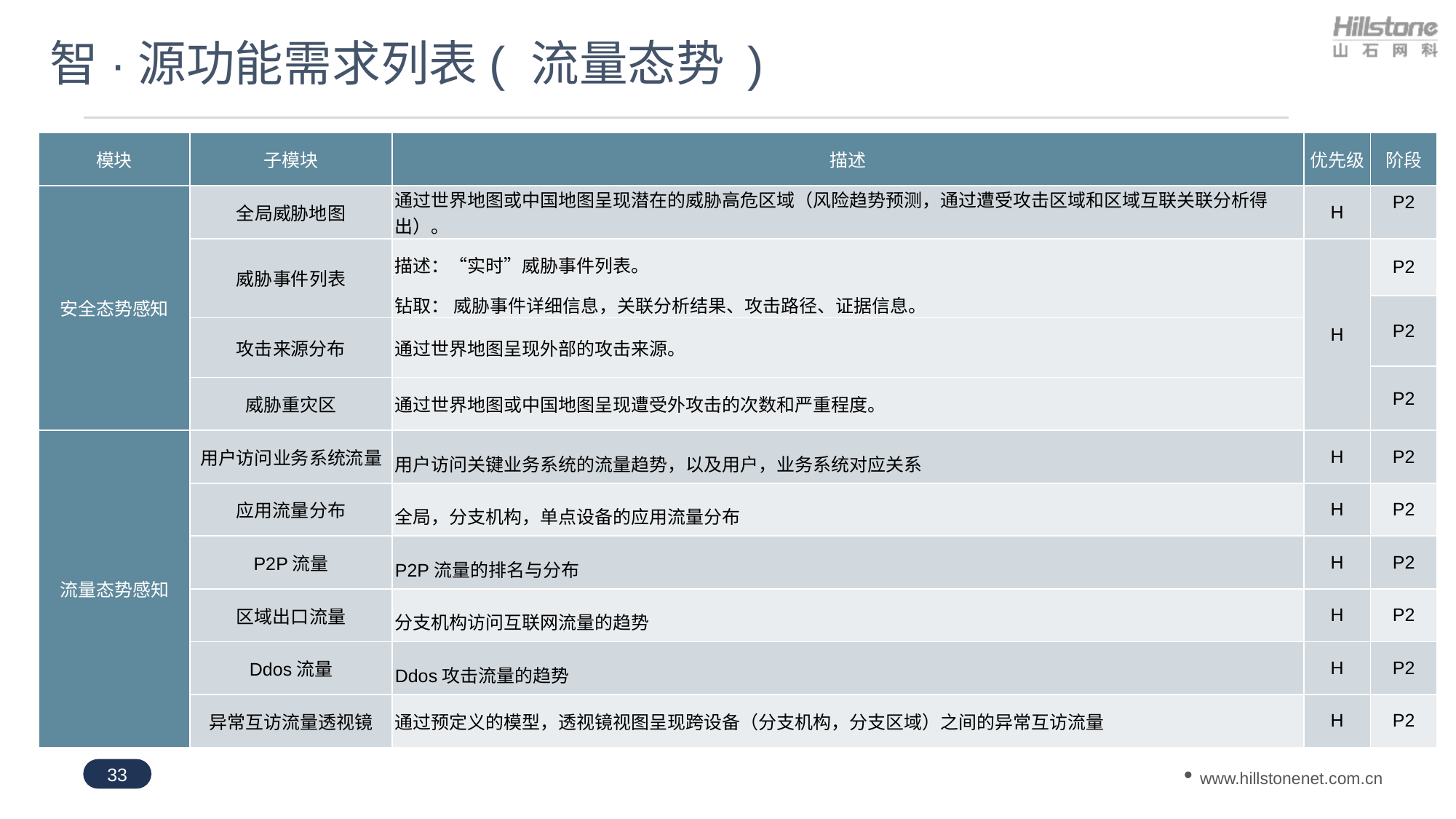

# 智·源功能需求列表( 流量态势 )
| 模块 | 子模块 | 描述 | 优先级 | 阶段 |
| --- | --- | --- | --- | --- |
| 安全态势感知 | 全局威胁地图 | 通过世界地图或中国地图呈现潜在的威胁高危区域（风险趋势预测，通过遭受攻击区域和区域互联关联分析得出）。 | H | P2 |
|  | 威胁事件列表 | 描述：“实时”威胁事件列表。 钻取： 威胁事件详细信息，关联分析结果、攻击路径、证据信息。 | H | P2 |
|  |  |  |  | P2 |
|  | 攻击来源分布 | 通过世界地图呈现外部的攻击来源。 |  |  |
|  |  |  |  | P2 |
|  | 威胁重灾区 | 通过世界地图或中国地图呈现遭受外攻击的次数和严重程度。 |  |  |
| 流量态势感知 | 用户访问业务系统流量 | 用户访问关键业务系统的流量趋势，以及用户，业务系统对应关系 | H | P2 |
|  | 应用流量分布 | 全局，分支机构，单点设备的应用流量分布 | H | P2 |
|  | P2P流量 | P2P流量的排名与分布 | H | P2 |
|  | 区域出口流量 | 分支机构访问互联网流量的趋势 | H | P2 |
|  | Ddos流量 | Ddos攻击流量的趋势 | H | P2 |
|  | 异常互访流量透视镜 | 通过预定义的模型，透视镜视图呈现跨设备（分支机构，分支区域）之间的异常互访流量 | H | P2 |
33